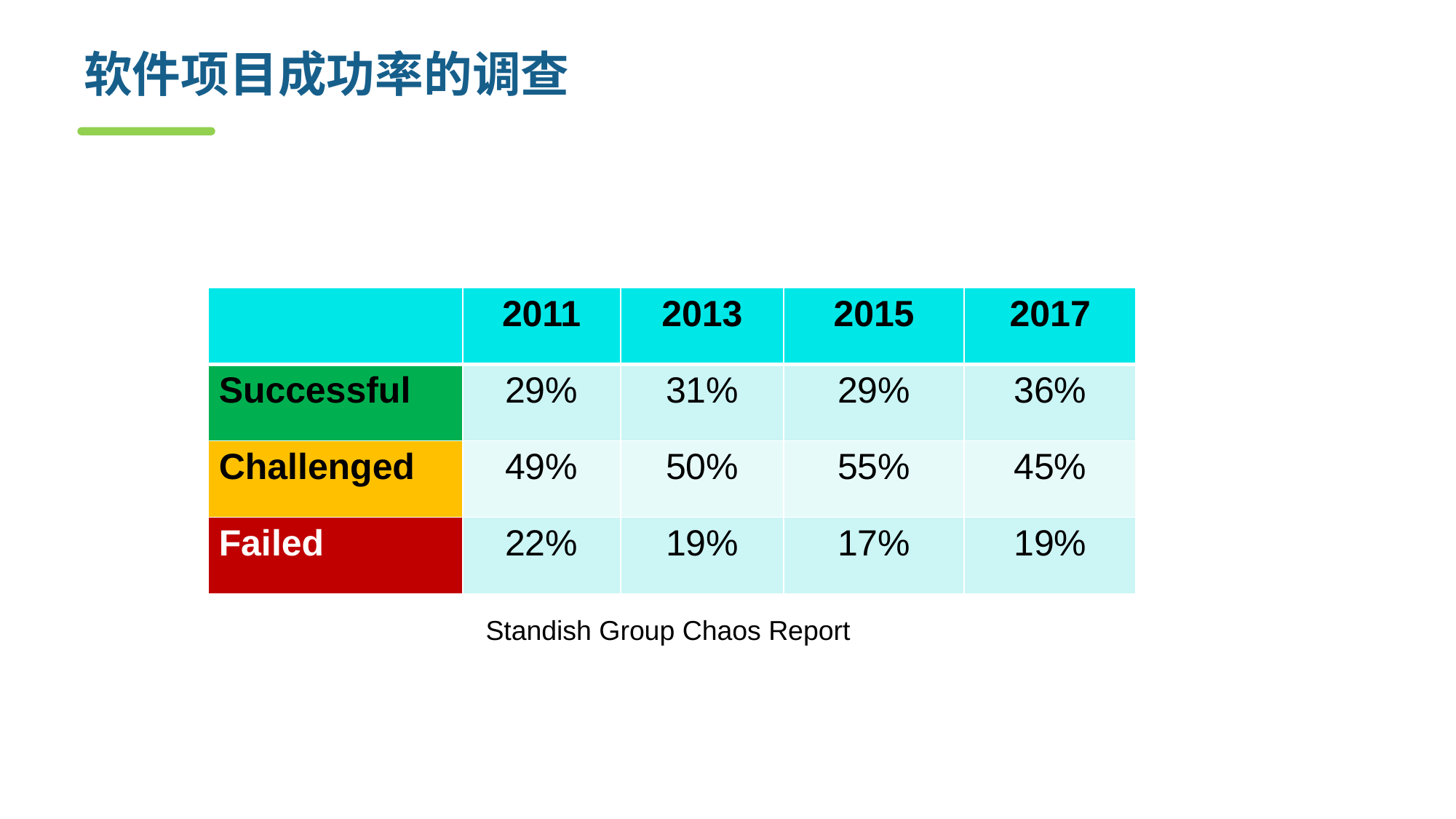

# 软件项目成功率的调查
|  | 2011 | 2013 | 2015 | 2017 |
| --- | --- | --- | --- | --- |
| Successful | 29% | 31% | 29% | 36% |
| Challenged | 49% | 50% | 55% | 45% |
| Failed | 22% | 19% | 17% | 19% |
Standish Group Chaos Report
15